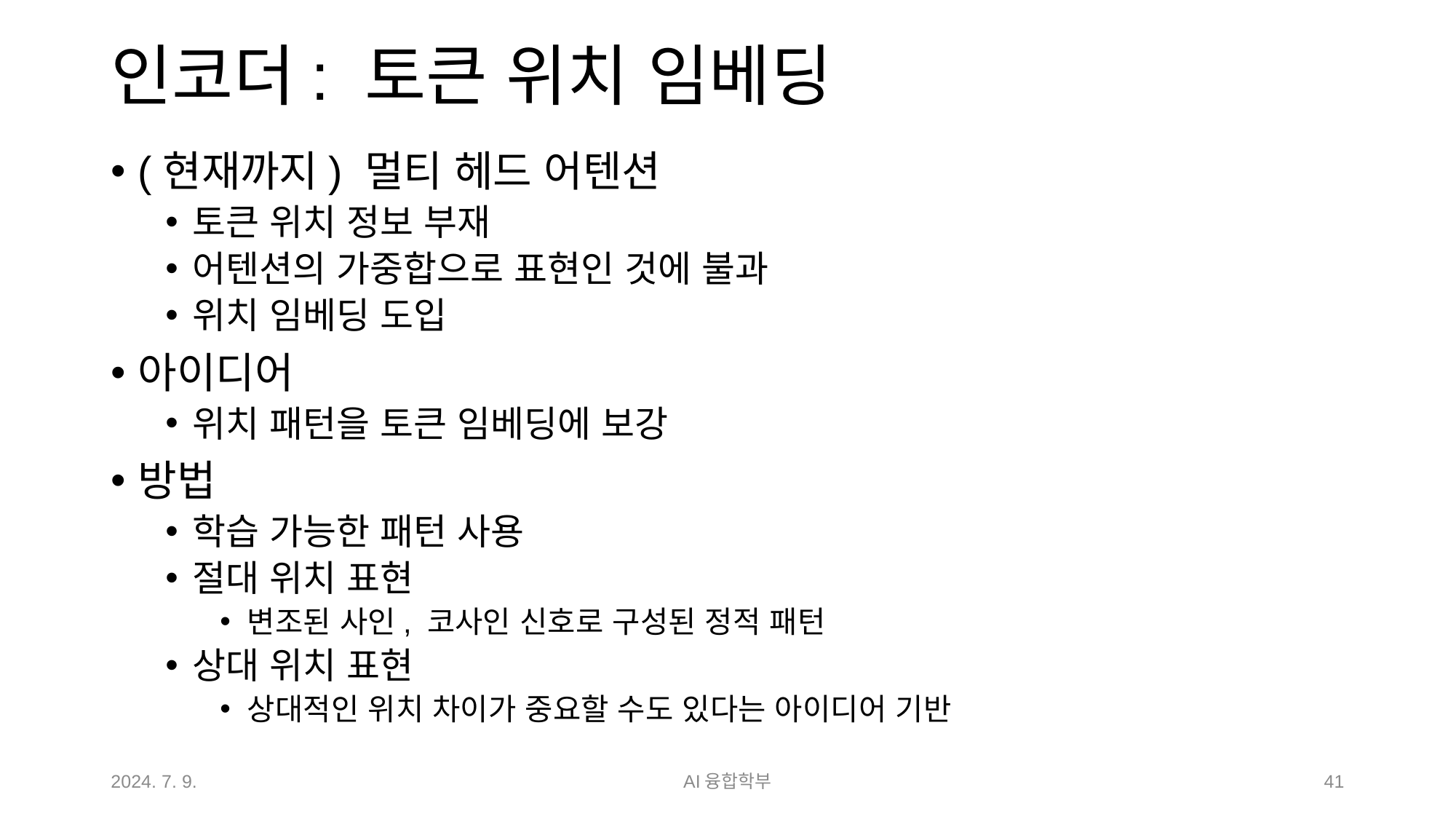

# 인코더: 토큰 위치 임베딩
(현재까지) 멀티 헤드 어텐션
토큰 위치 정보 부재
어텐션의 가중합으로 표현인 것에 불과
위치 임베딩 도입
아이디어
위치 패턴을 토큰 임베딩에 보강
방법
학습 가능한 패턴 사용
절대 위치 표현
변조된 사인, 코사인 신호로 구성된 정적 패턴
상대 위치 표현
상대적인 위치 차이가 중요할 수도 있다는 아이디어 기반
2024. 7. 9.
AI융합학부
41